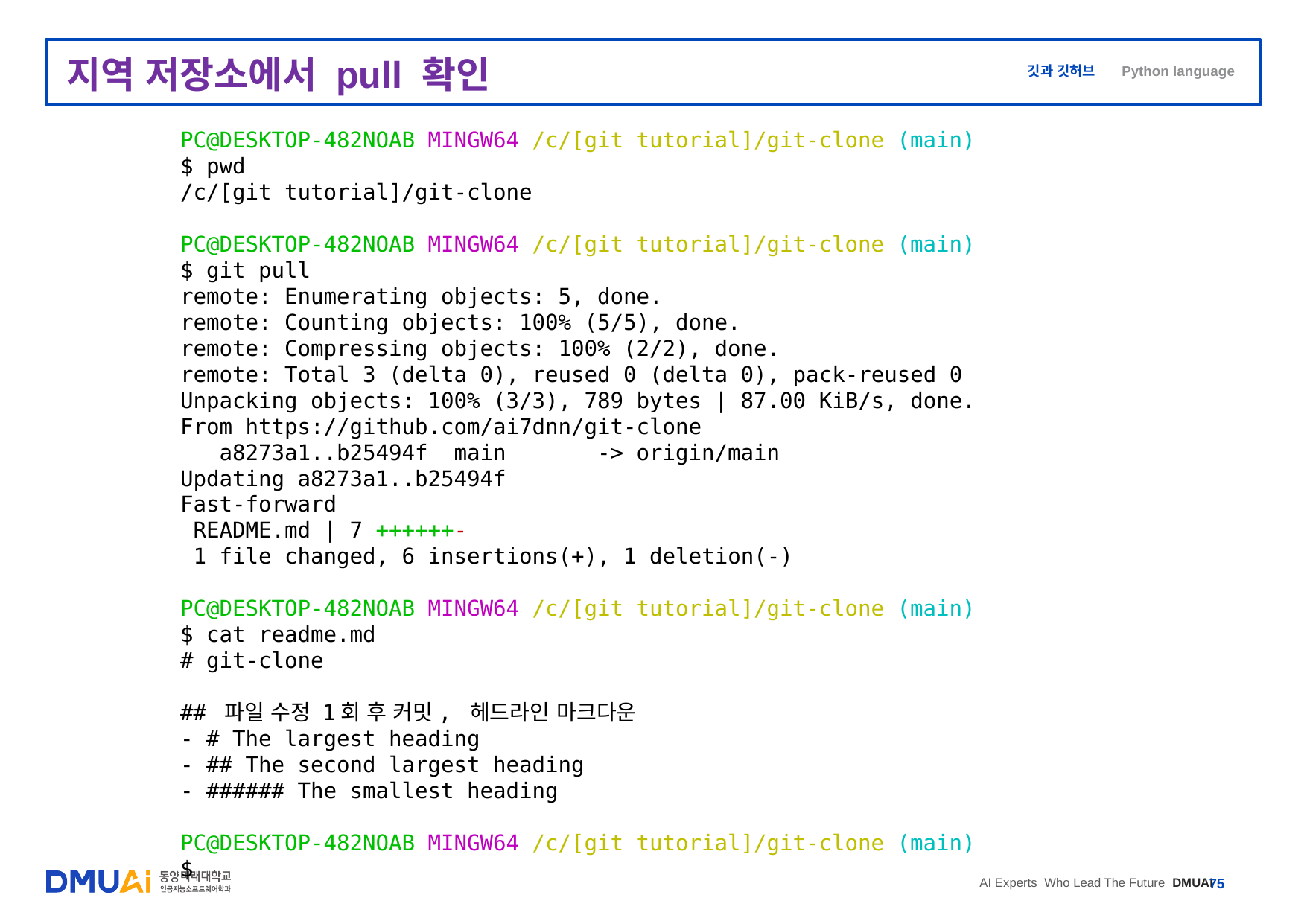

# 지역 저장소에서 pull 확인

PC@DESKTOP-482NOAB MINGW64 /c/[git tutorial]/git-clone (main)
$ pwd
/c/[git tutorial]/git-clone

PC@DESKTOP-482NOAB MINGW64 /c/[git tutorial]/git-clone (main)
$ git pull
remote: Enumerating objects: 5, done.
remote: Counting objects: 100% (5/5), done.
remote: Compressing objects: 100% (2/2), done.
remote: Total 3 (delta 0), reused 0 (delta 0), pack-reused 0
Unpacking objects: 100% (3/3), 789 bytes | 87.00 KiB/s, done.
From https://github.com/ai7dnn/git-clone
   a8273a1..b25494f  main       -> origin/main
Updating a8273a1..b25494f
Fast-forward
 README.md | 7 ++++++-
 1 file changed, 6 insertions(+), 1 deletion(-)

PC@DESKTOP-482NOAB MINGW64 /c/[git tutorial]/git-clone (main)
$ cat readme.md
# git-clone

## 파일 수정 1회 후 커밋, 헤드라인 마크다운
- # The largest heading
- ## The second largest heading
- ###### The smallest heading

PC@DESKTOP-482NOAB MINGW64 /c/[git tutorial]/git-clone (main)
$